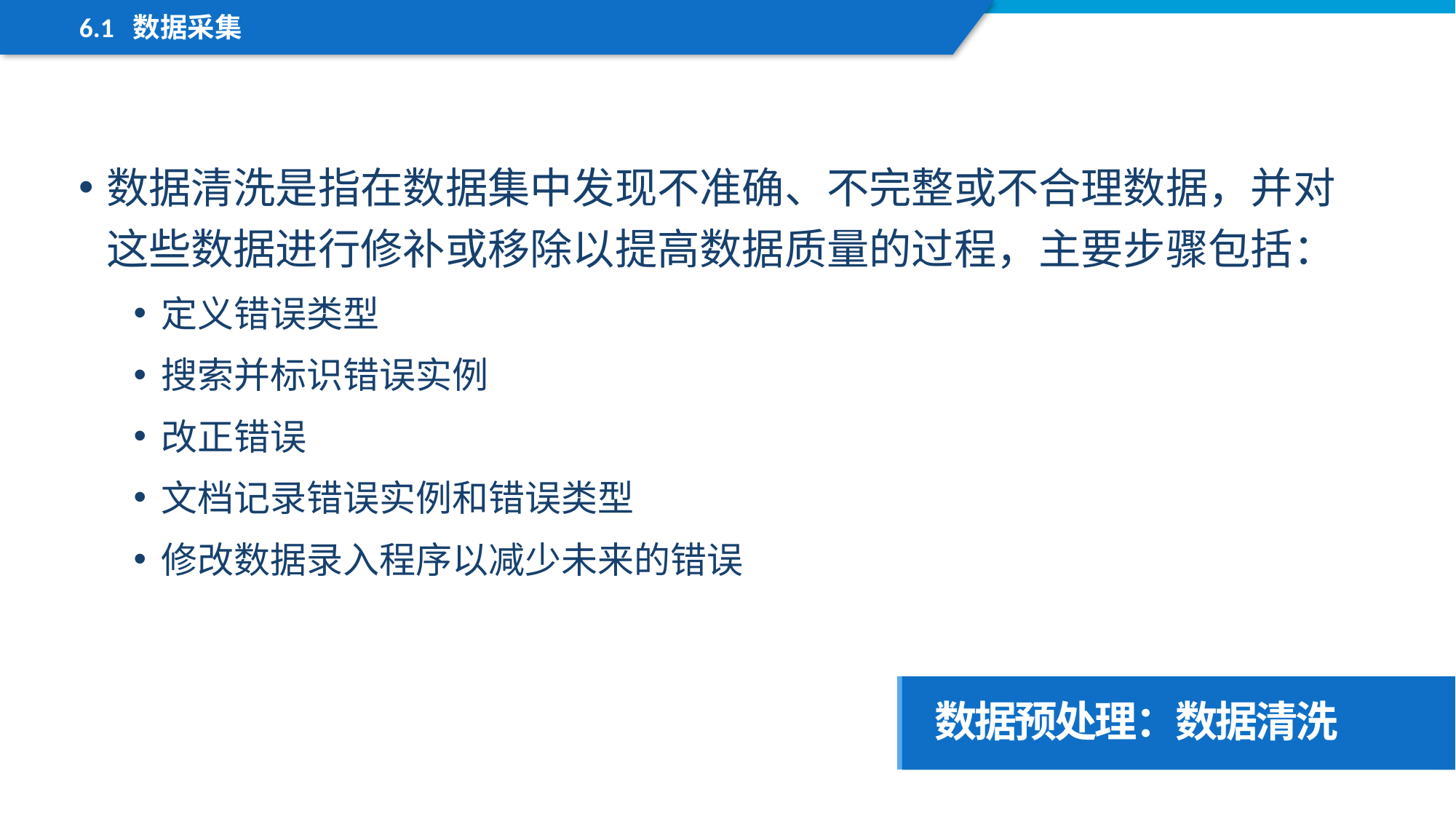

6.1  数据采集
数据清洗是指在数据集中发现不准确、不完整或不合理数据，并对这些数据进行修补或移除以提高数据质量的过程，主要步骤包括：
定义错误类型
搜索并标识错误实例
改正错误
文档记录错误实例和错误类型
修改数据录入程序以减少未来的错误

数据预处理：数据清洗